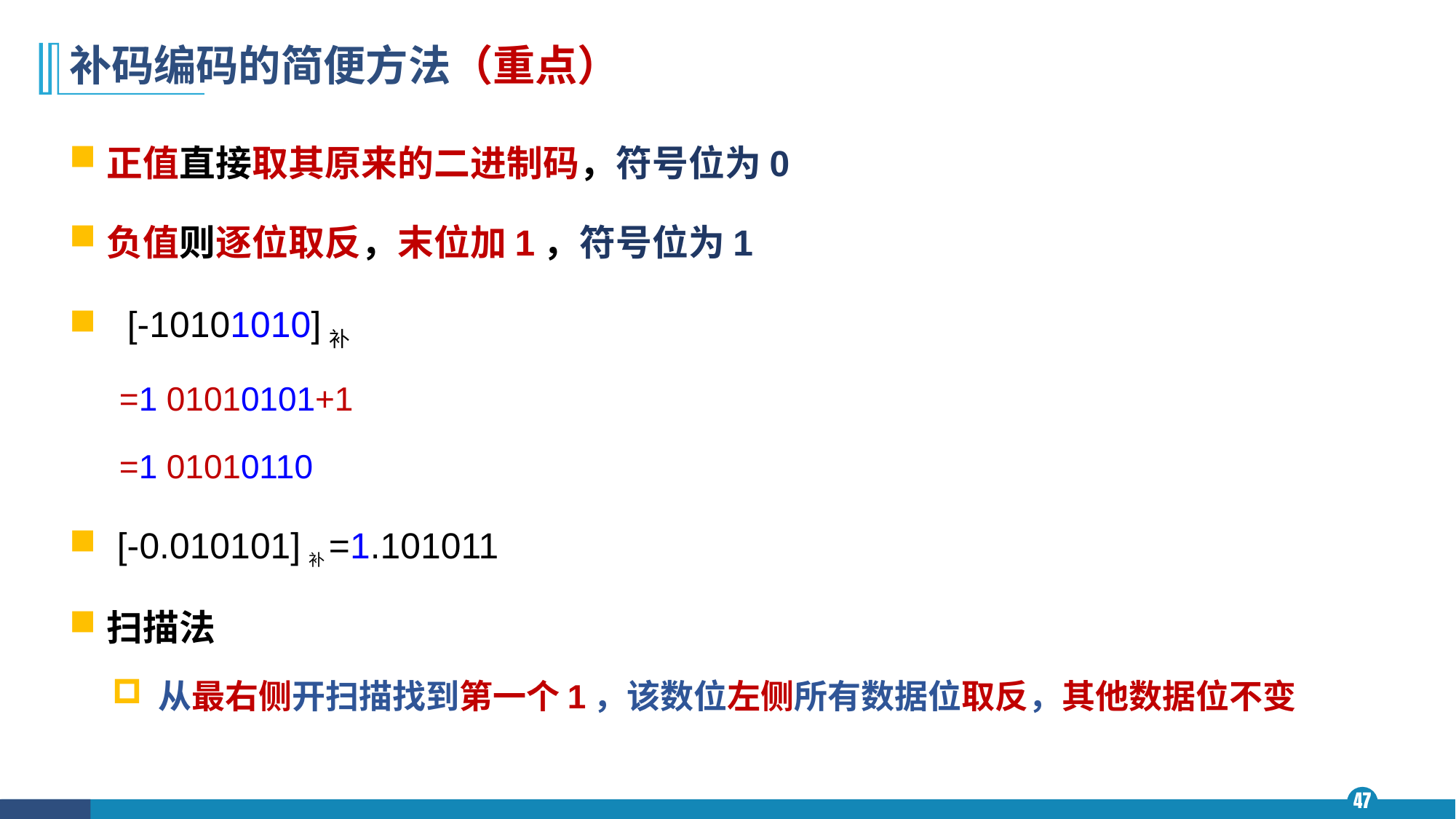

# 补码编码的简便方法（重点）
正值直接取其原来的二进制码，符号位为0
负值则逐位取反，末位加1，符号位为1
  [-10101010]补
=1 01010101+1
=1 01010110
 [-0.010101]补=1.101011
扫描法
从最右侧开扫描找到第一个1，该数位左侧所有数据位取反，其他数据位不变